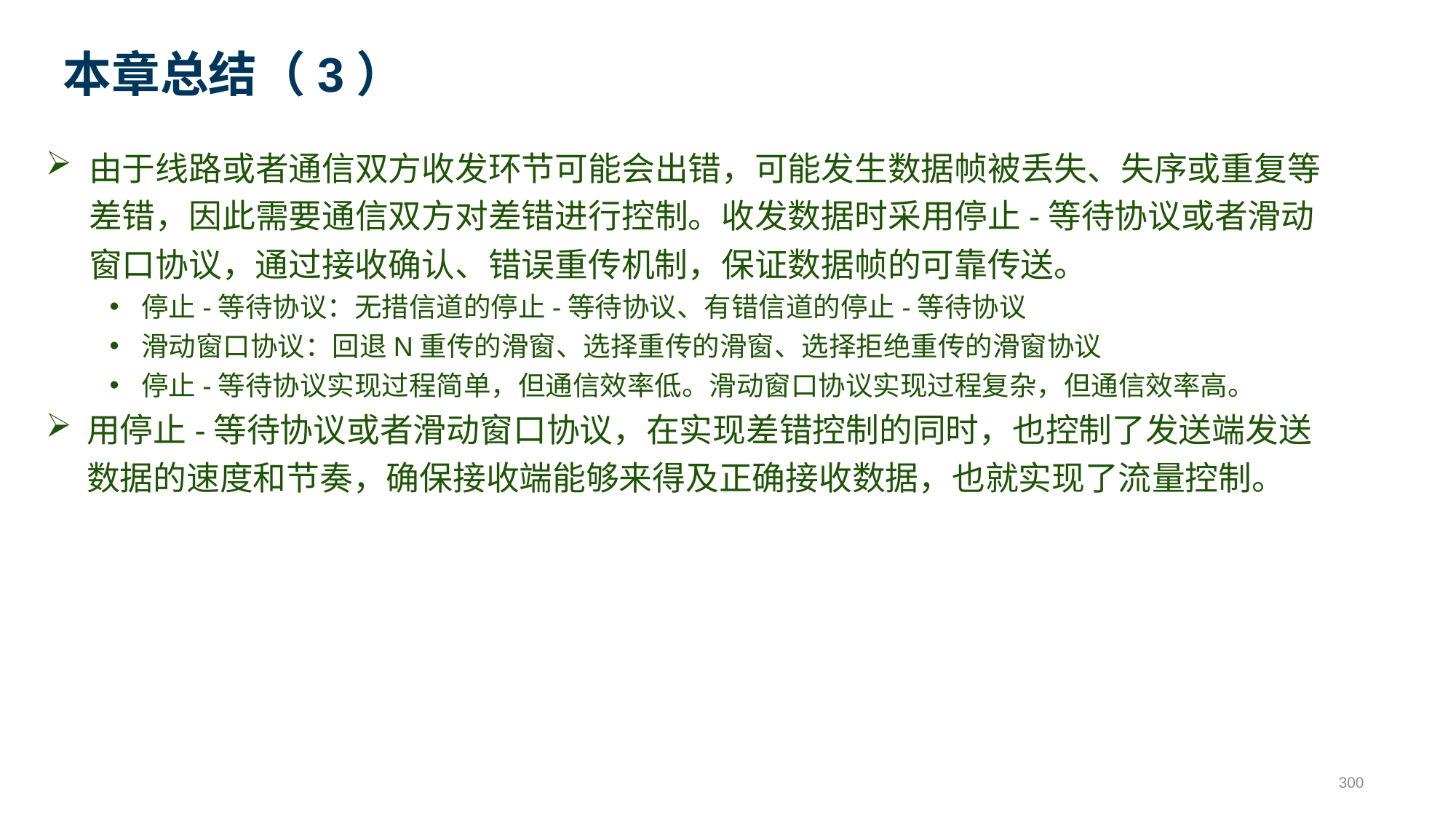

# 本章总结（3）
由于线路或者通信双方收发环节可能会出错，可能发生数据帧被丢失、失序或重复等差错，因此需要通信双方对差错进行控制。收发数据时采用停止-等待协议或者滑动窗口协议，通过接收确认、错误重传机制，保证数据帧的可靠传送。
停止-等待协议：无措信道的停止-等待协议、有错信道的停止-等待协议
滑动窗口协议：回退N重传的滑窗、选择重传的滑窗、选择拒绝重传的滑窗协议
停止-等待协议实现过程简单，但通信效率低。滑动窗口协议实现过程复杂，但通信效率高。
用停止-等待协议或者滑动窗口协议，在实现差错控制的同时，也控制了发送端发送数据的速度和节奏，确保接收端能够来得及正确接收数据，也就实现了流量控制。
300